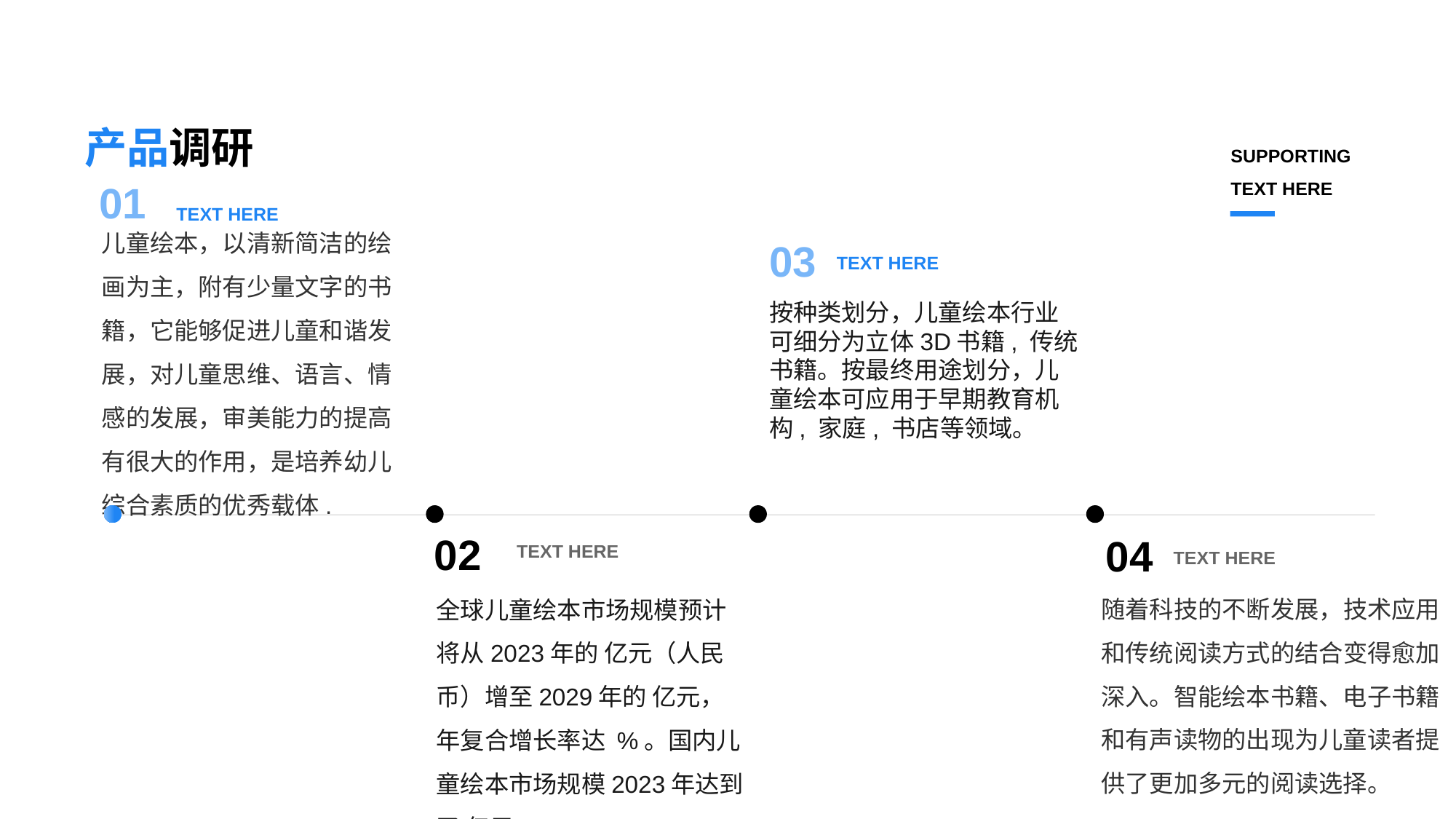

产品调研
SUPPORTING
TEXT HERE

01
TEXT HERE
儿童绘本，以清新简洁的绘画为主，附有少量文字的书籍，它能够促进儿童和谐发展，对儿童思维、语言、情感的发展，审美能力的提高有很大的作用，是培养幼儿综合素质的优秀载体.
03
TEXT HERE
按种类划分，儿童绘本行业可细分为立体3D书籍, 传统书籍。按最终用途划分，儿童绘本可应用于早期教育机构, 家庭, 书店等领域。

02
04
TEXT HERE
TEXT HERE
随着科技的不断发展，技术应用和传统阅读方式的结合变得愈加深入。智能绘本书籍、电子书籍和有声读物的出现为儿童读者提供了更加多元的阅读选择。
全球儿童绘本市场规模预计将从2023年的 亿元（人民币）增至2029年的 亿元，年复合增长率达 %。国内儿童绘本市场规模2023年达到了 亿元。